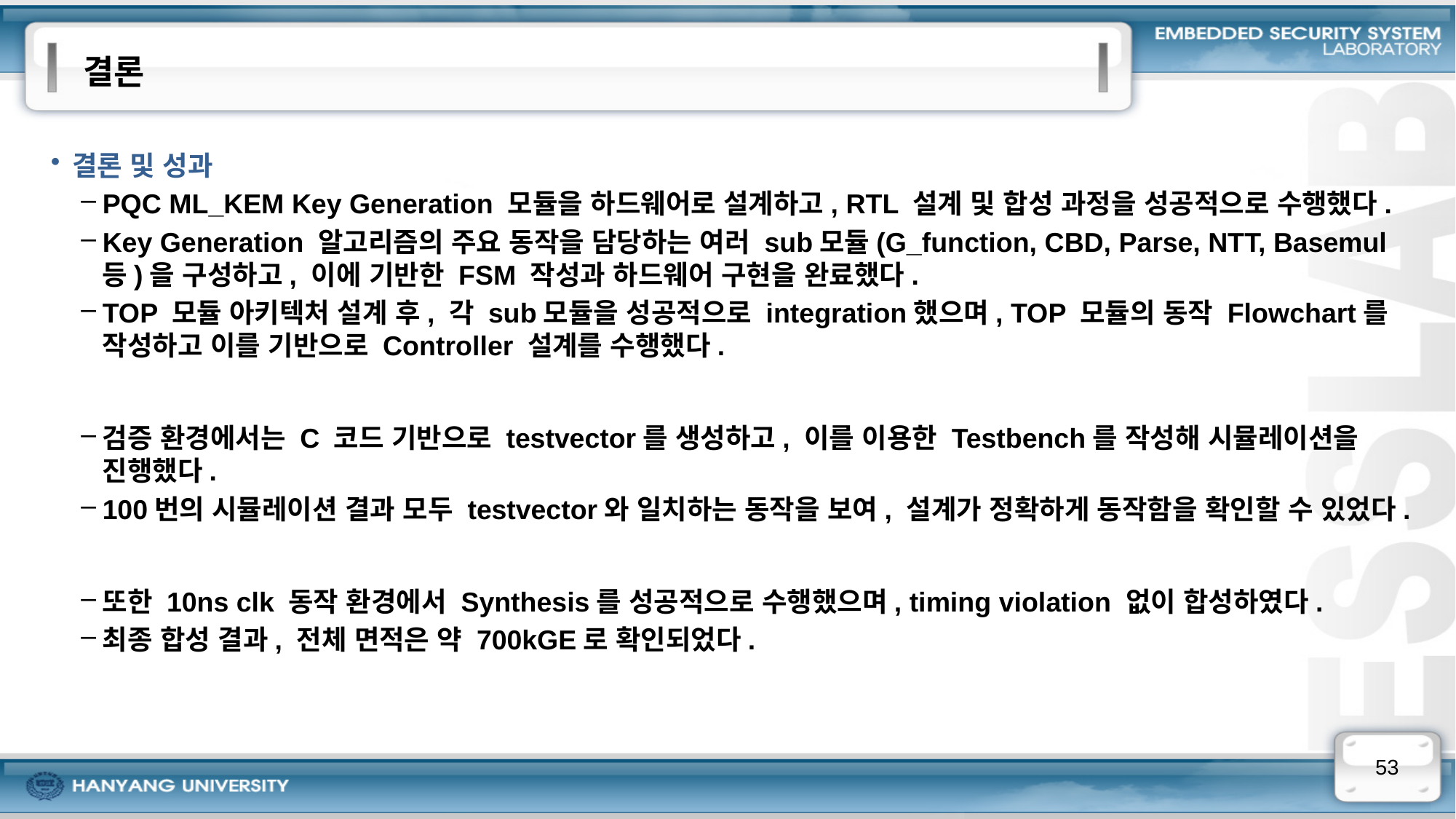

# 결론
결론 및 성과
PQC ML_KEM Key Generation 모듈을 하드웨어로 설계하고, RTL 설계 및 합성 과정을 성공적으로 수행했다.
Key Generation 알고리즘의 주요 동작을 담당하는 여러 sub모듈(G_function, CBD, Parse, NTT, Basemul 등)을 구성하고, 이에 기반한 FSM 작성과 하드웨어 구현을 완료했다.
TOP 모듈 아키텍처 설계 후, 각 sub모듈을 성공적으로 integration했으며, TOP 모듈의 동작 Flowchart를 작성하고 이를 기반으로 Controller 설계를 수행했다.

검증 환경에서는 C 코드 기반으로 testvector를 생성하고, 이를 이용한 Testbench를 작성해 시뮬레이션을 진행했다.
100번의 시뮬레이션 결과 모두 testvector와 일치하는 동작을 보여, 설계가 정확하게 동작함을 확인할 수 있었다.

또한 10ns clk 동작 환경에서 Synthesis를 성공적으로 수행했으며, timing violation 없이 합성하였다.
최종 합성 결과, 전체 면적은 약 700kGE로 확인되었다.
53